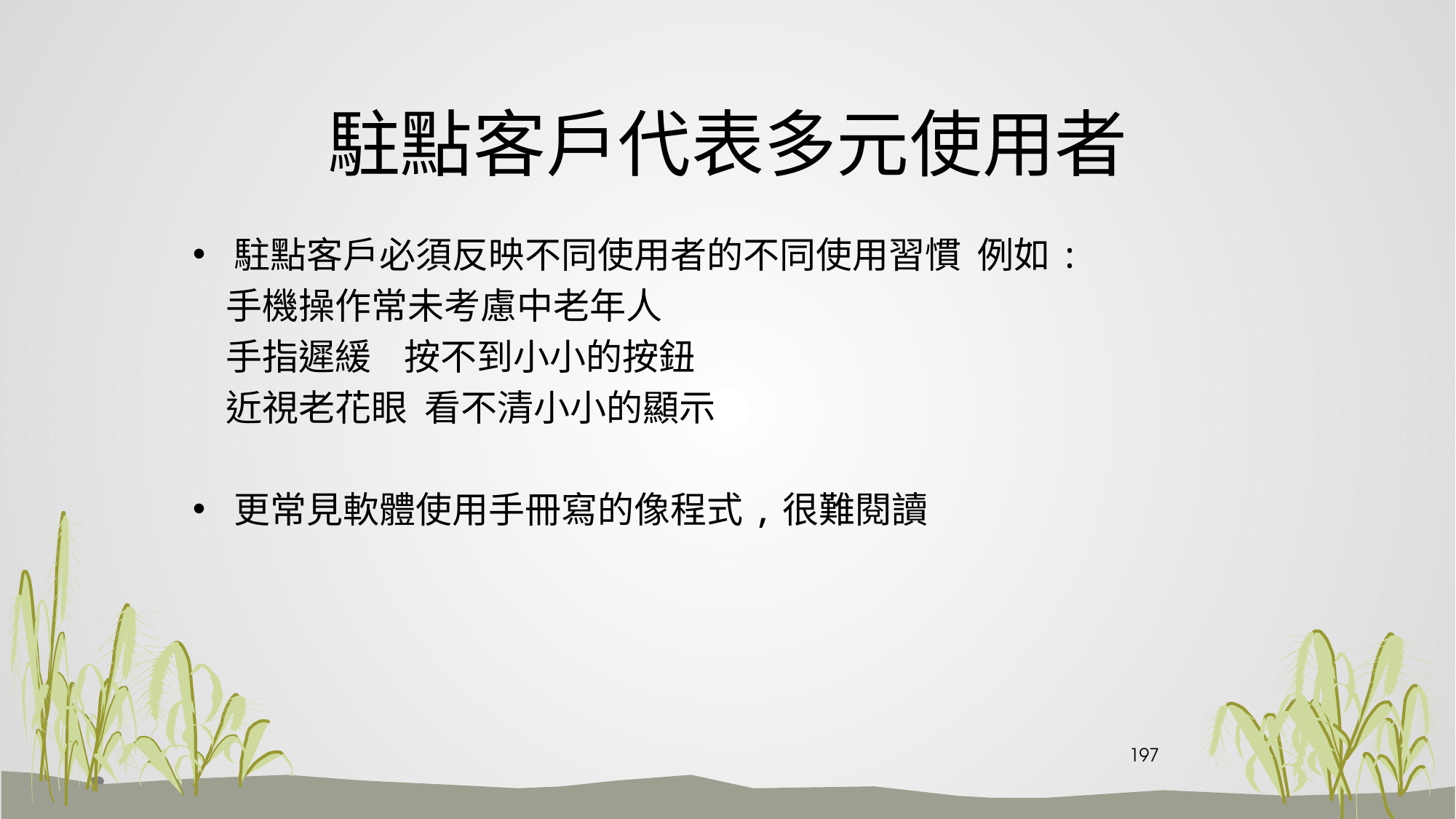

# 駐點客戶代表多元使用者
駐點客戶必須反映不同使用者的不同使用習慣  例如:
   手機操作常未考慮中老年人
   手指遲緩    按不到小小的按鈕
   近視老花眼  看不清小小的顯示

更常見軟體使用手冊寫的像程式,很難閱讀
197